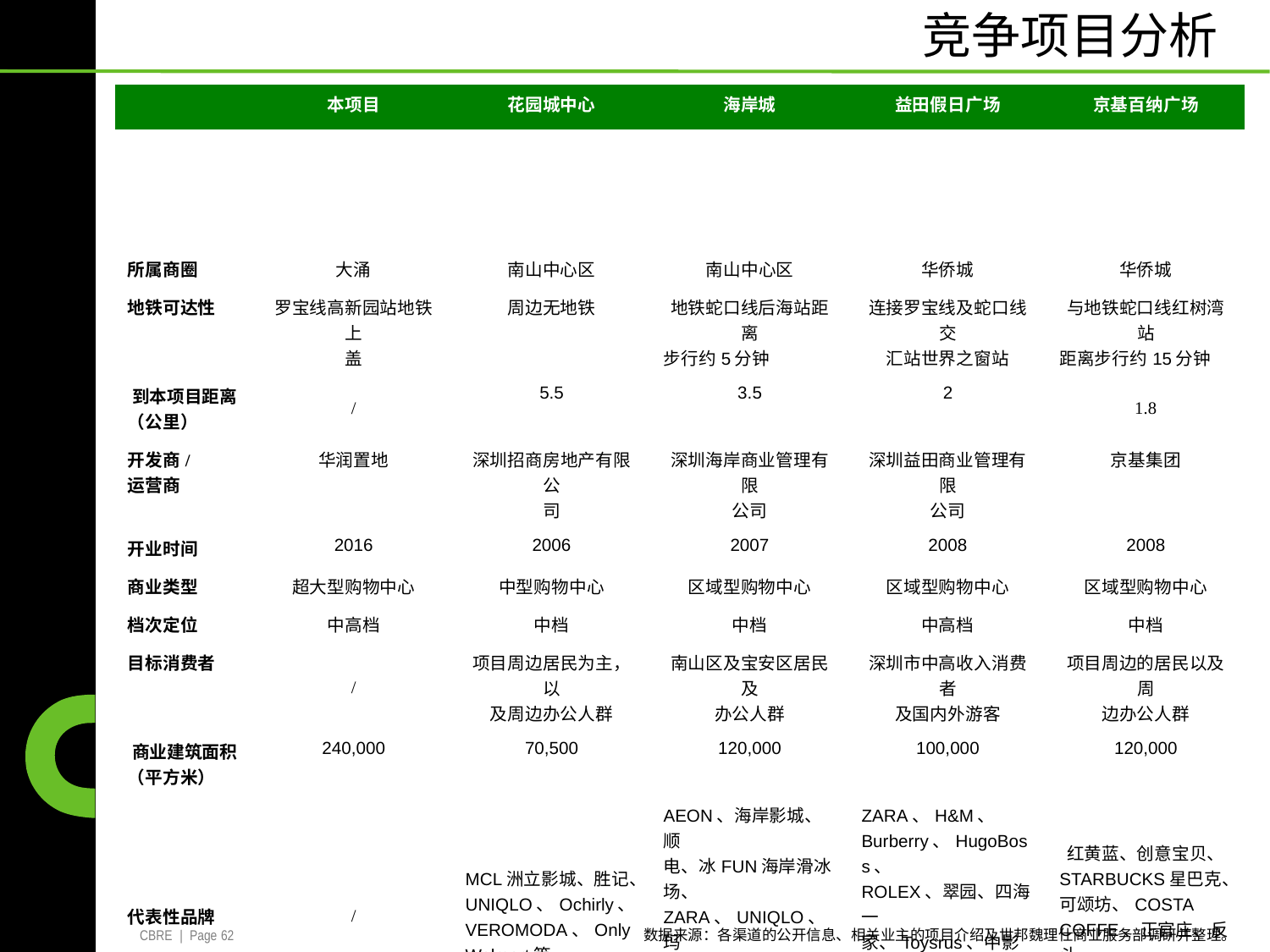

竞争项目分析

|  | 本项目 | 花园城中心 | 海岸城 | 益田假日广场 | 京基百纳广场 |
| --- | --- | --- | --- | --- | --- |
|  |  |  |  |  |  |
| 所属商圈 | 大涌 | 南山中心区 | 南山中心区 | 华侨城 | 华侨城 |
| 地铁可达性 | 罗宝线高新园站地铁上 盖 | 周边无地铁 | 地铁蛇口线后海站距离 步行约5分钟 | 连接罗宝线及蛇口线交 汇站世界之窗站 | 与地铁蛇口线红树湾站 距离步行约15分钟 |
| 到本项目距离 （公里） | / | 5.5 | 3.5 | 2 | 1.8 |
| 开发商/ 运营商 | 华润置地 | 深圳招商房地产有限公 司 | 深圳海岸商业管理有限 公司 | 深圳益田商业管理有限 公司 | 京基集团 |
| 开业时间 | 2016 | 2006 | 2007 | 2008 | 2008 |
| 商业类型 | 超大型购物中心 | 中型购物中心 | 区域型购物中心 | 区域型购物中心 | 区域型购物中心 |
| 档次定位 | 中高档 | 中档 | 中档 | 中高档 | 中档 |
| 目标消费者 | / | 项目周边居民为主，以 及周边办公人群 | 南山区及宝安区居民及 办公人群 | 深圳市中高收入消费者 及国内外游客 | 项目周边的居民以及周 边办公人群 |
| 商业建筑面积 （平方米） | 240,000 | 70,500 | 120,000 | 100,000 | 120,000 |
| 代表性品牌 | / | MCL洲立影城、胜记、 UNIQLO、Ochirly、 VEROMODA、Only Walmart等 | AEON、海岸影城、顺 电、冰FUN海岸滑冰场、 ZARA、UNIQLO、玛 花纤体、英孚教育、大 饱口福等 | ZARA、H&M、 Burberry、HugoBoss、 ROLEX、翠园、四海一 家、Toysrus、中影益田 假日影院、APPLE STORE等 | 红黄蓝、创意宝贝、 STARBUCKS星巴克、 可颂坊、COSTA COFFE、正官庄、反斗 乐园、H&M等 |
| 项目评价 | / | 项目为南山区较早开业 的商业设施，以大卖场 和百货为主力店。是典 型的社区商业 | 项目为南山区最有影响 力的购物中心之一，家 庭型消费，客流量较大 | 项目为南山区档次最高 的购物中心之一，具有 较大的区域影响力 | 项目以天虹百货为主力 店，并辅以餐饮、娱乐 等业态，辐射周边。 |
| 竞争关系 |  | 品质一般，体量较小， 弱竞争关系 | 业态丰富，体量较大 较强竞争关系 | 档次较高，体量较大 强竞争关系 | 品质一般，社区定位 较弱竞争关系 |

数据来源：各渠道的公开信息、相关业主的项目介绍及世邦魏理仕商业服务部调研并整理。
CBRE  |  Page 62